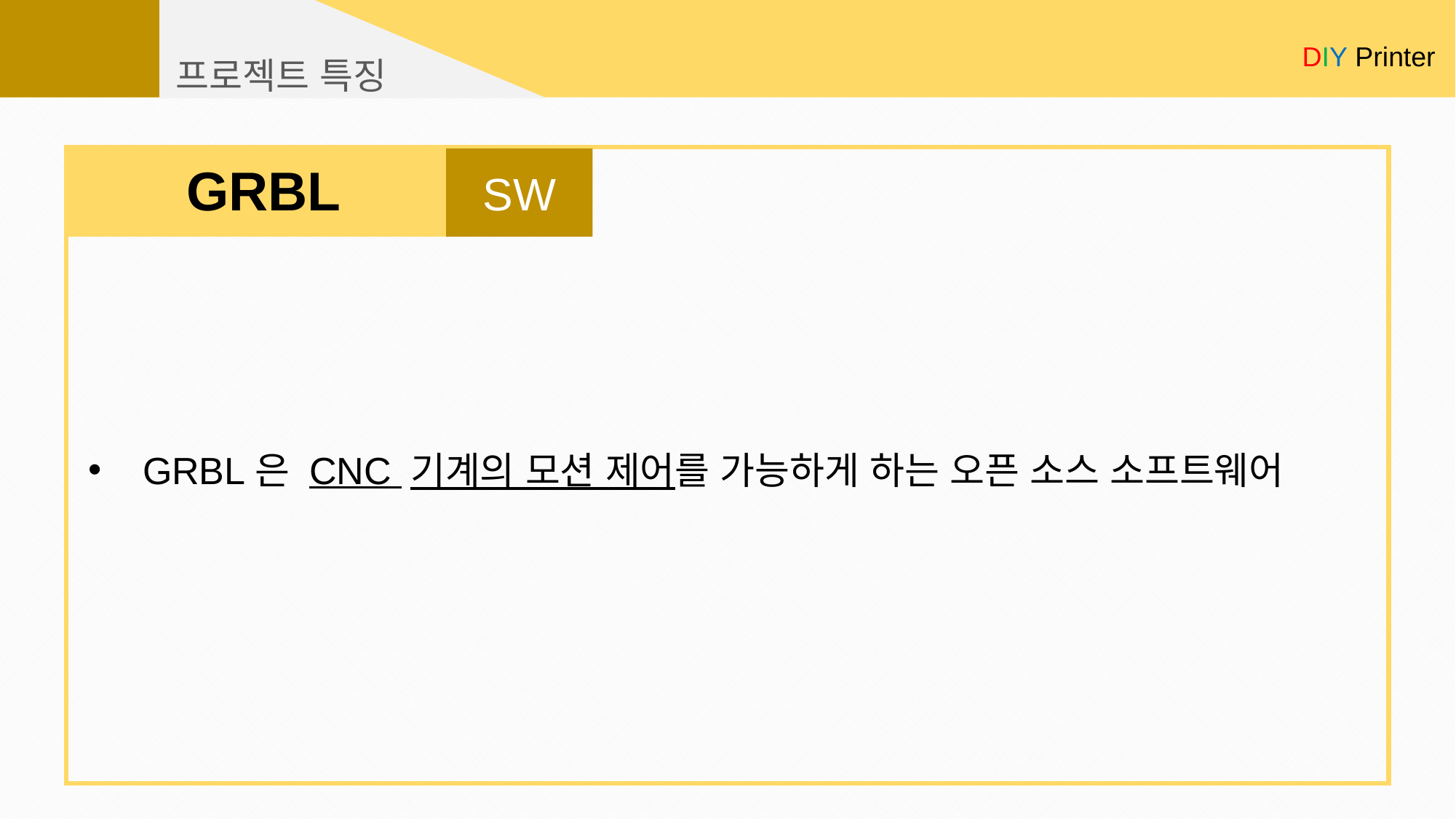

DIY Printer
프로젝트 특징

SW
GRBL
GRBL은 CNC 기계의 모션 제어를 가능하게 하는 오픈 소스 소프트웨어